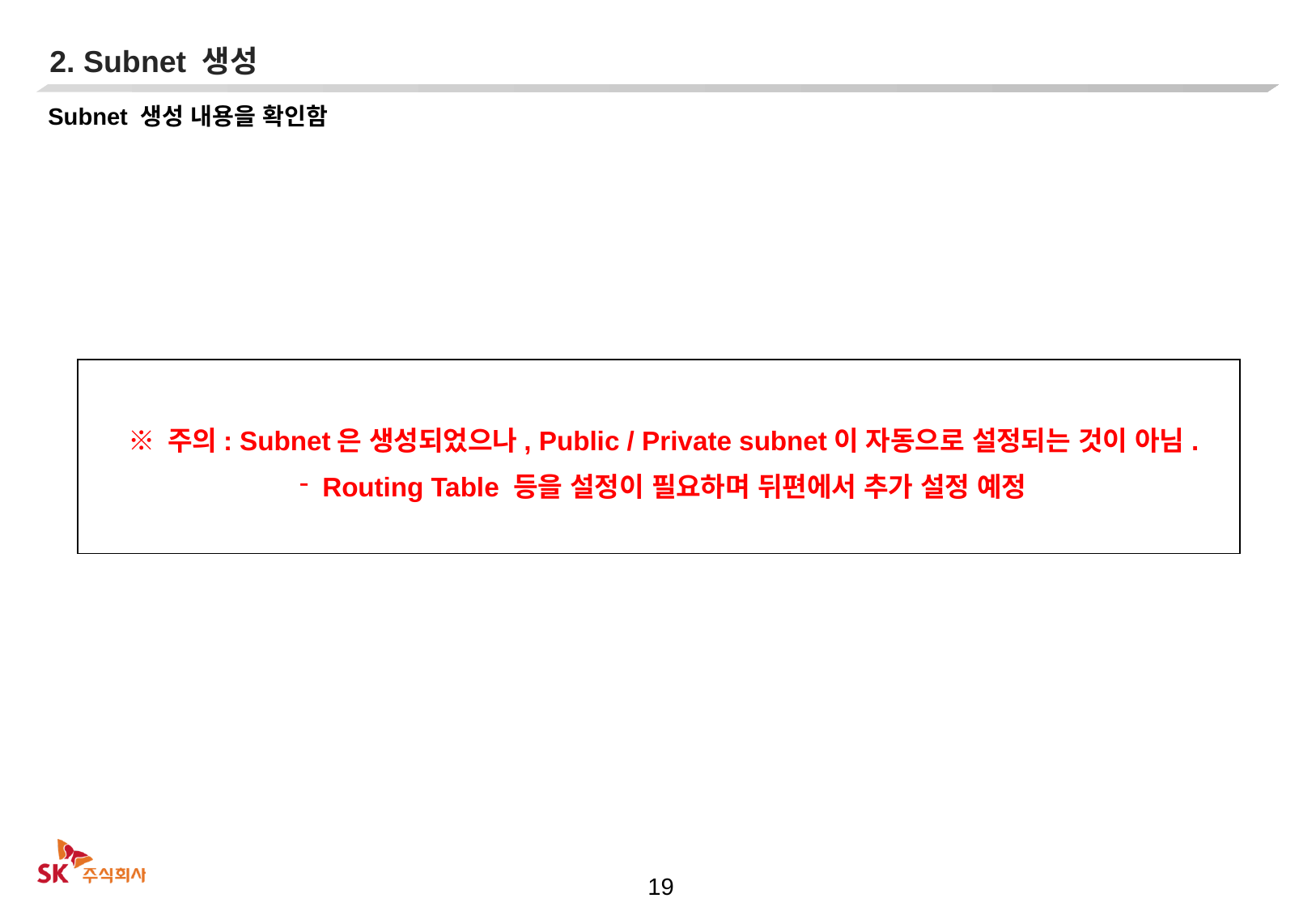

2. Subnet 생성
Subnet 생성 내용을 확인함
※ 주의: Subnet은 생성되었으나, Public / Private subnet이 자동으로 설정되는 것이 아님.
Routing Table 등을 설정이 필요하며 뒤편에서 추가 설정 예정